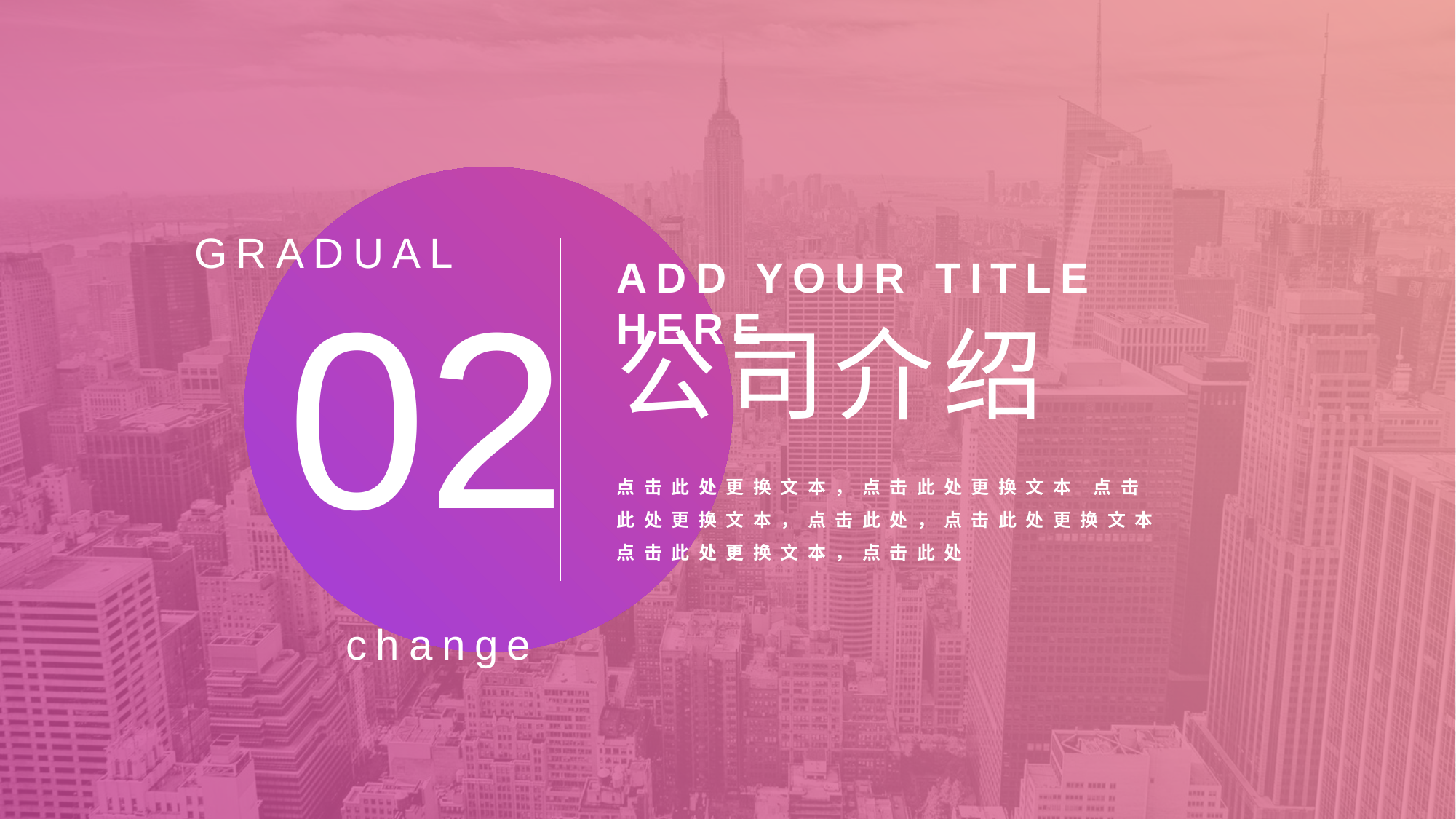

ADD YOUR TITLE HERE
公司介绍
点击此处更换文本，点击此处更换文本 点击此处更换文本，点击此处，点击此处更换文本 点击此处更换文本，点击此处
02
GRADUAL
change